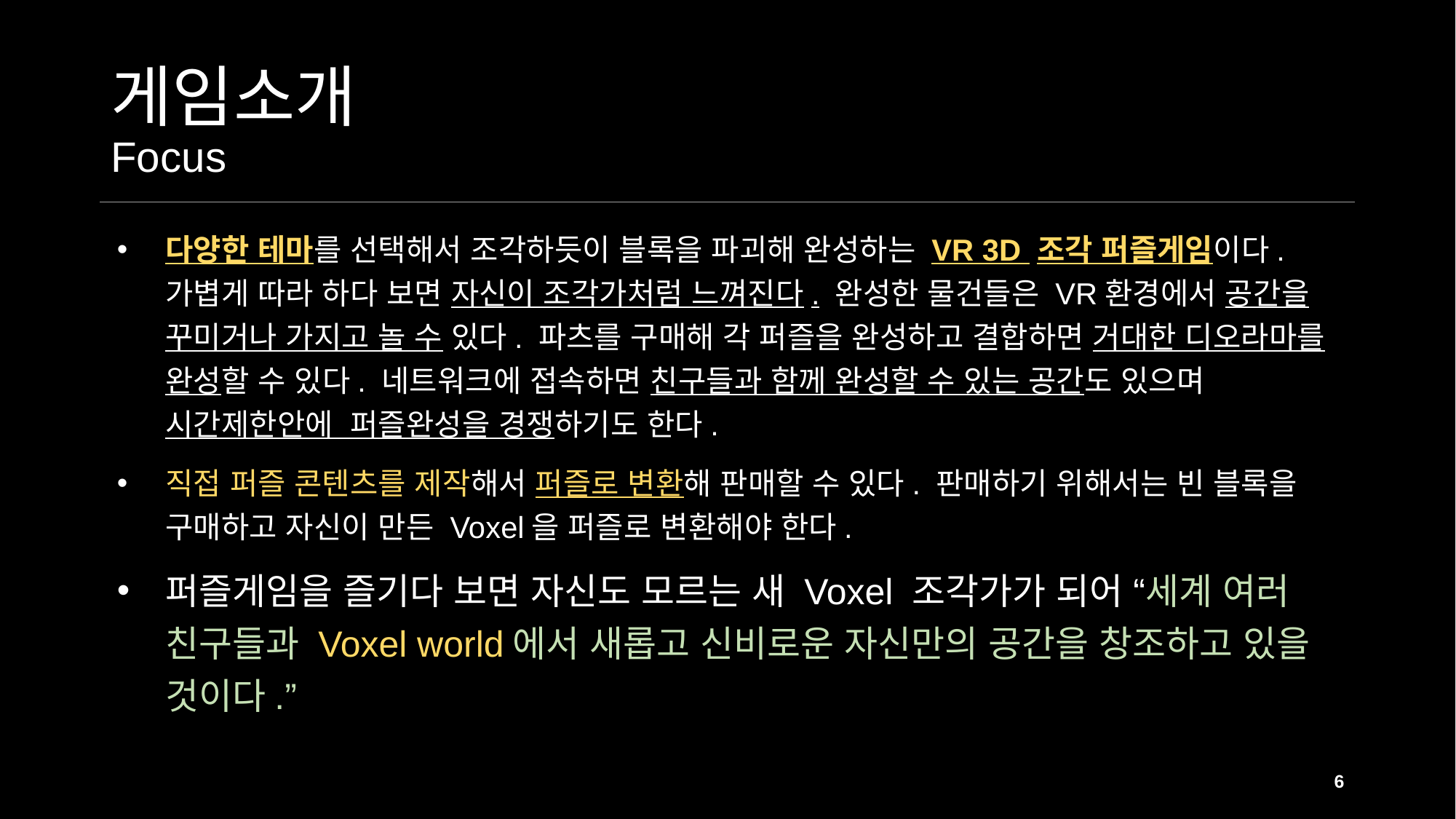

# 게임소개 Focus
다양한 테마를 선택해서 조각하듯이 블록을 파괴해 완성하는 VR 3D 조각 퍼즐게임이다. 가볍게 따라 하다 보면 자신이 조각가처럼 느껴진다. 완성한 물건들은 VR환경에서 공간을 꾸미거나 가지고 놀 수 있다. 파츠를 구매해 각 퍼즐을 완성하고 결합하면 거대한 디오라마를 완성할 수 있다. 네트워크에 접속하면 친구들과 함께 완성할 수 있는 공간도 있으며 시간제한안에  퍼즐완성을 경쟁하기도 한다.
직접 퍼즐 콘텐츠를 제작해서 퍼즐로 변환해 판매할 수 있다. 판매하기 위해서는 빈 블록을 구매하고 자신이 만든 Voxel을 퍼즐로 변환해야 한다.
퍼즐게임을 즐기다 보면 자신도 모르는 새 Voxel 조각가가 되어 “세계 여러 친구들과 Voxel world에서 새롭고 신비로운 자신만의 공간을 창조하고 있을 것이다.”
6